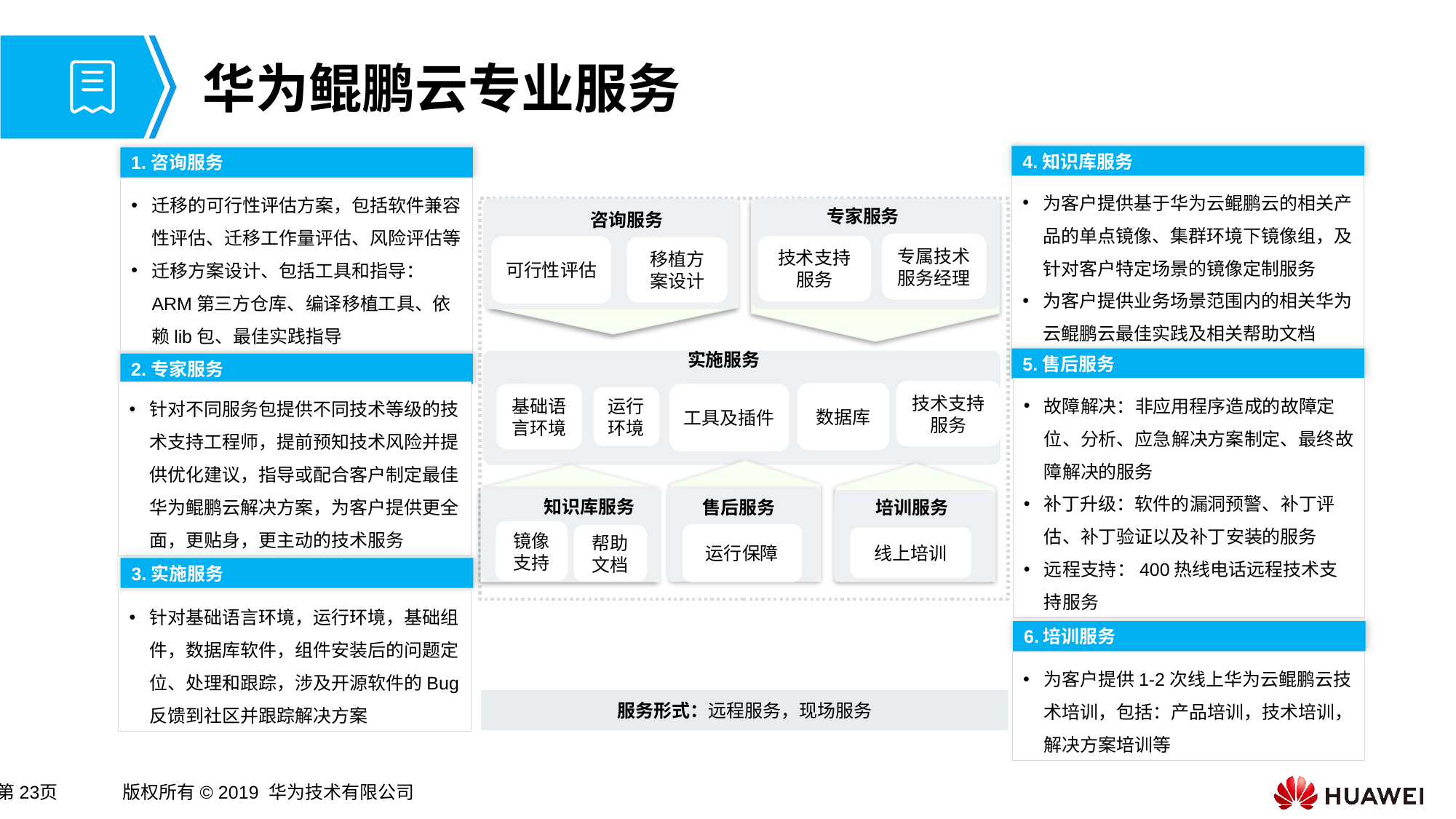

# 华为鲲鹏云专业服务
4.知识库服务
1.咨询服务
为客户提供基于华为云鲲鹏云的相关产品的单点镜像、集群环境下镜像组，及针对客户特定场景的镜像定制服务
为客户提供业务场景范围内的相关华为云鲲鹏云最佳实践及相关帮助文档
迁移的可行性评估方案，包括软件兼容性评估、迁移工作量评估、风险评估等
迁移方案设计、包括工具和指导：ARM第三方仓库、编译移植工具、依赖lib包、最佳实践指导

专家服务

咨询服务
专业服务
专业服务
专属技术服务经理
技术支持服务
可行性评估
移植方案设计
实施服务
5.售后服务

2.专家服务
专业服务
故障解决：非应用程序造成的故障定位、分析、应急解决方案制定、最终故障解决的服务
补丁升级：软件的漏洞预警、补丁评估、补丁验证以及补丁安装的服务
远程支持：400热线电话远程技术支持服务
技术支持服务
针对不同服务包提供不同技术等级的技术支持工程师，提前预知技术风险并提供优化建议，指导或配合客户制定最佳华为鲲鹏云解决方案，为客户提供更全面，更贴身，更主动的技术服务
数据库
工具及插件
基础语言环境
运行环境

知识库服务
培训服务
售后服务
专业服务
镜像支持
运行保障
帮助文档
线上培训
3.实施服务
针对基础语言环境，运行环境，基础组件，数据库软件，组件安装后的问题定位、处理和跟踪，涉及开源软件的Bug反馈到社区并跟踪解决方案
6.培训服务
为客户提供1-2次线上华为云鲲鹏云技术培训，包括：产品培训，技术培训，解决方案培训等
服务形式：远程服务，现场服务